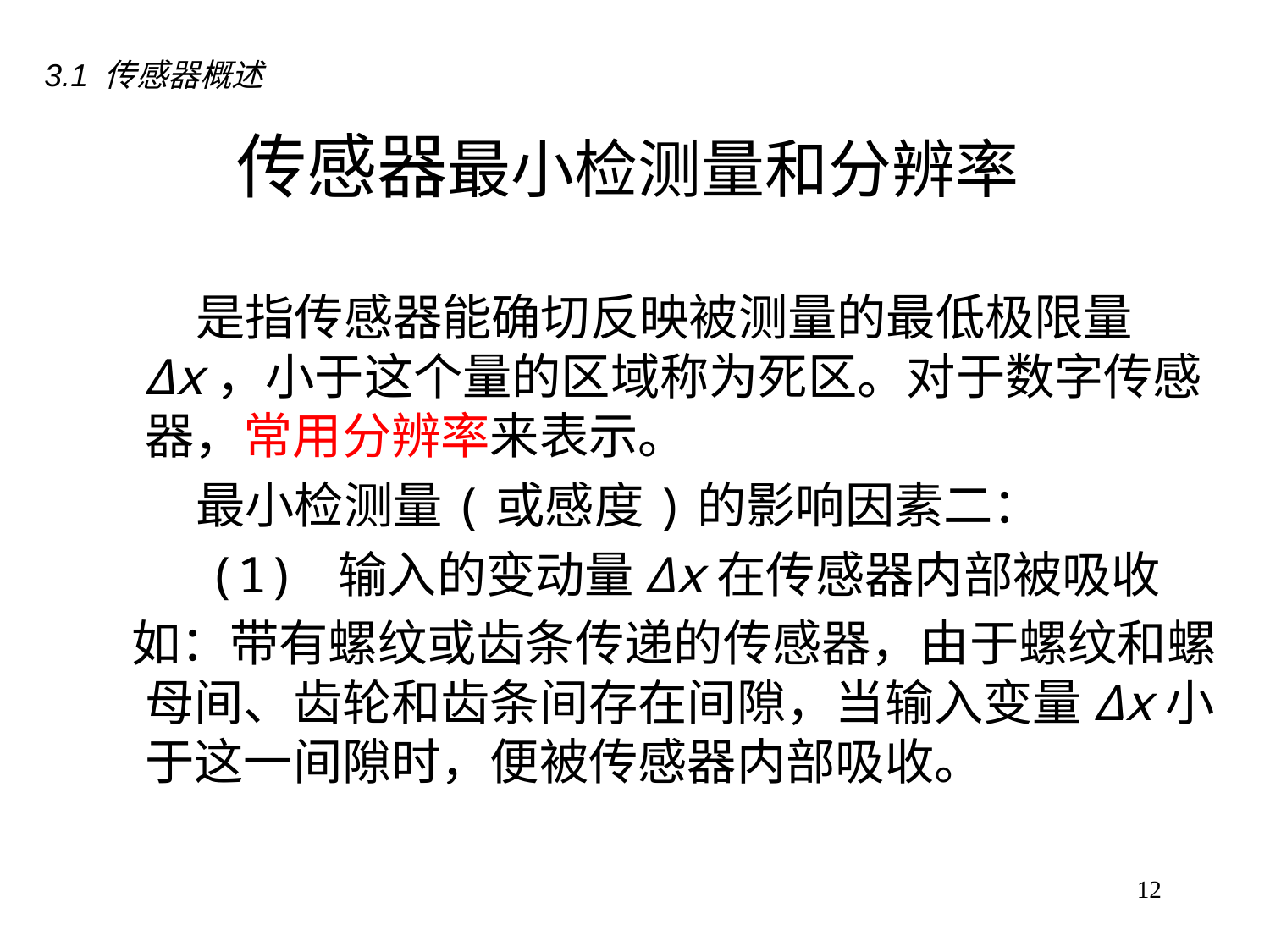

3.1 传感器概述
# 传感器最小检测量和分辨率
　　是指传感器能确切反映被测量的最低极限量 Δx，小于这个量的区域称为死区。对于数字传感器，常用分辨率来表示。
　　最小检测量(或感度)的影响因素二：
　　(1) 输入的变动量Δx在传感器内部被吸收
  如：带有螺纹或齿条传递的传感器，由于螺纹和螺母间、齿轮和齿条间存在间隙，当输入变量Δx小于这一间隙时，便被传感器内部吸收。
12